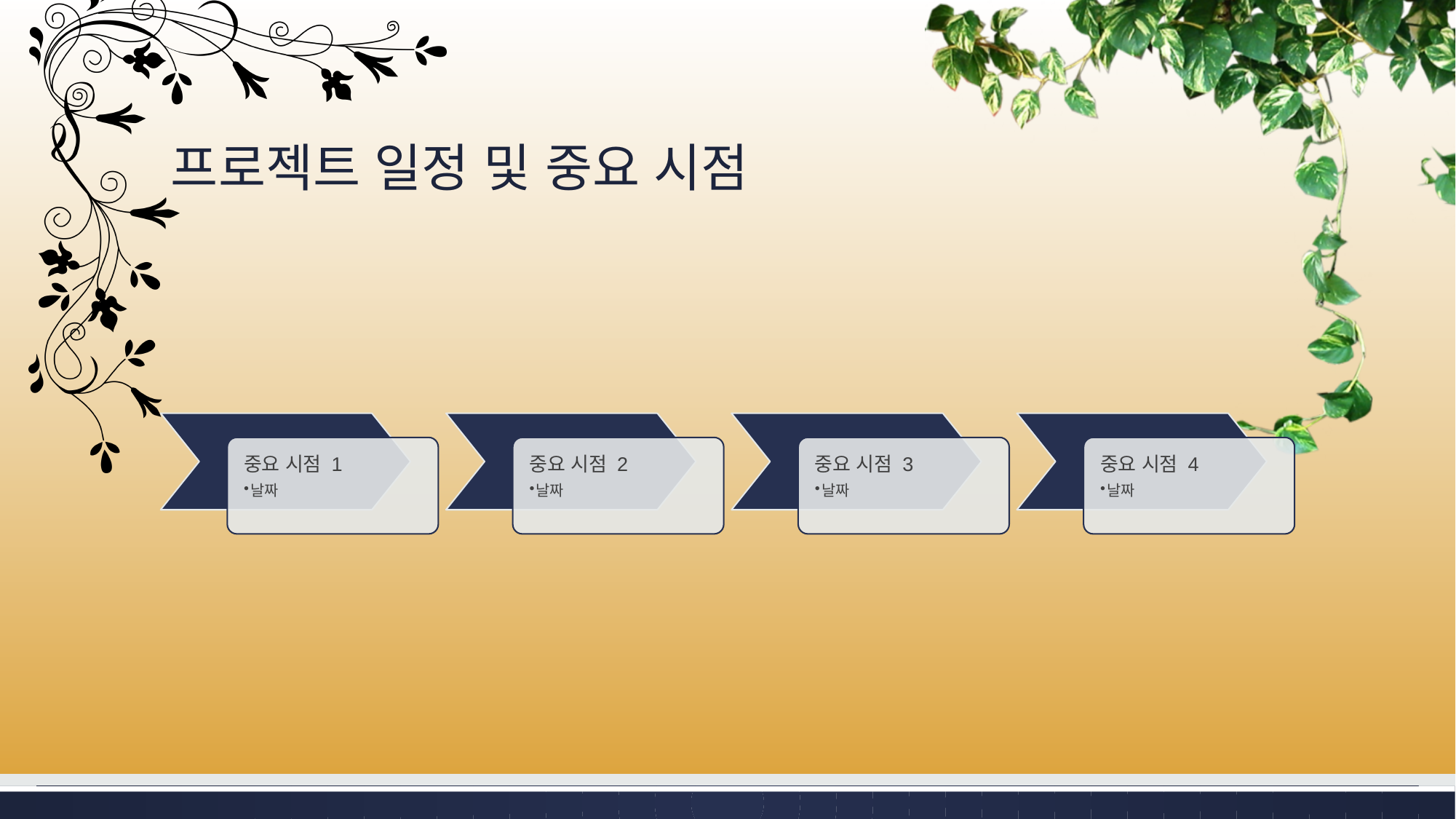

# 프로젝트 일정 및 중요 시점
중요 시점 1
날짜
중요 시점 2
날짜
중요 시점 3
날짜
중요 시점 4
날짜